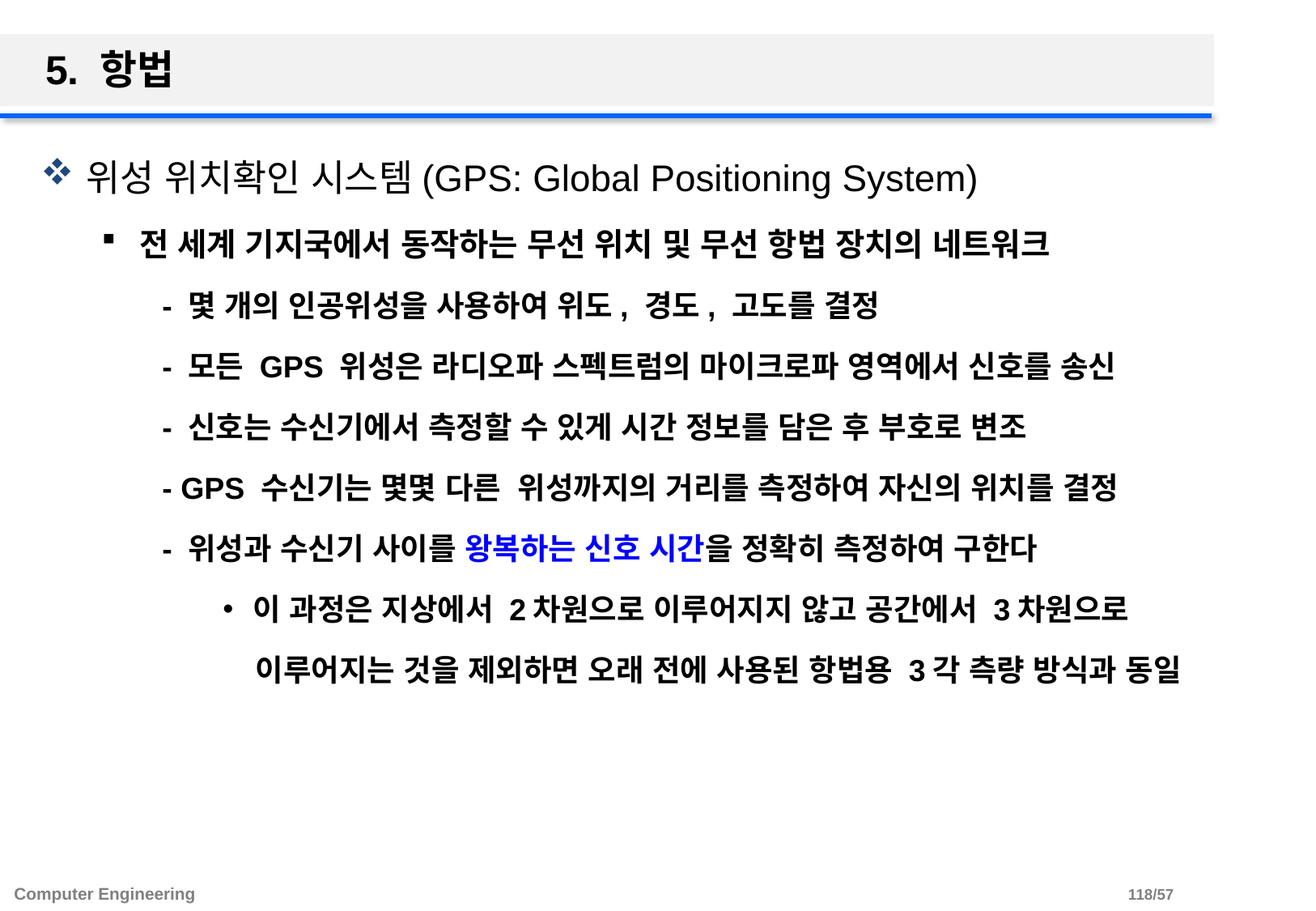

# 5. 항법
위성 위치확인 시스템(GPS: Global Positioning System)
전 세계 기지국에서 동작하는 무선 위치 및 무선 항법 장치의 네트워크
- 몇 개의 인공위성을 사용하여 위도, 경도, 고도를 결정
- 모든 GPS 위성은 라디오파 스펙트럼의 마이크로파 영역에서 신호를 송신
- 신호는 수신기에서 측정할 수 있게 시간 정보를 담은 후 부호로 변조
- GPS 수신기는 몇몇 다른  위성까지의 거리를 측정하여 자신의 위치를 결정
- 위성과 수신기 사이를 왕복하는 신호 시간을 정확히 측정하여 구한다
이 과정은 지상에서 2차원으로 이루어지지 않고 공간에서 3차원으로
   이루어지는 것을 제외하면 오래 전에 사용된 항법용 3각 측량 방식과 동일